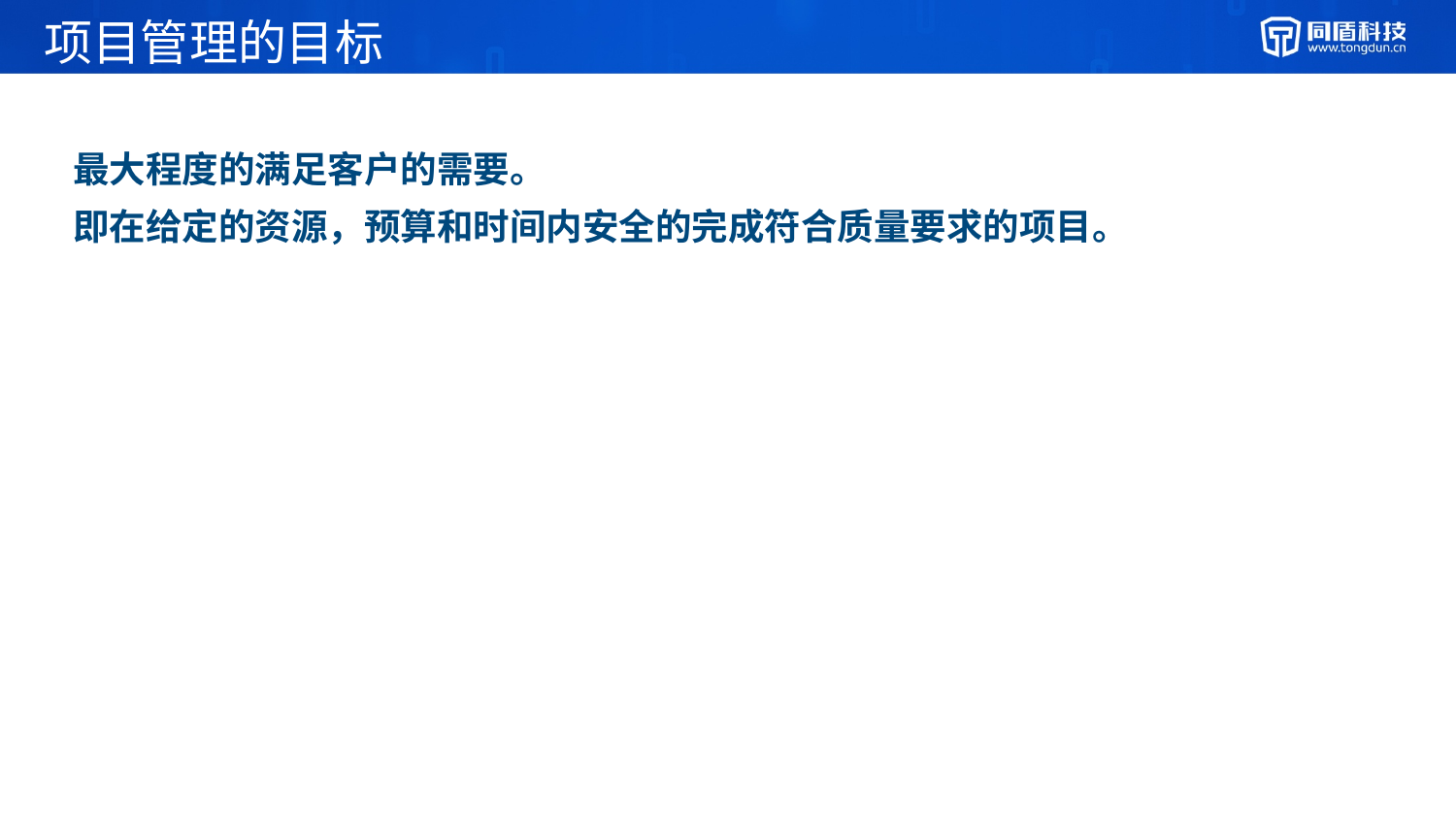

# 项目管理的目标
最大程度的满足客户的需要。
即在给定的资源，预算和时间内安全的完成符合质量要求的项目。